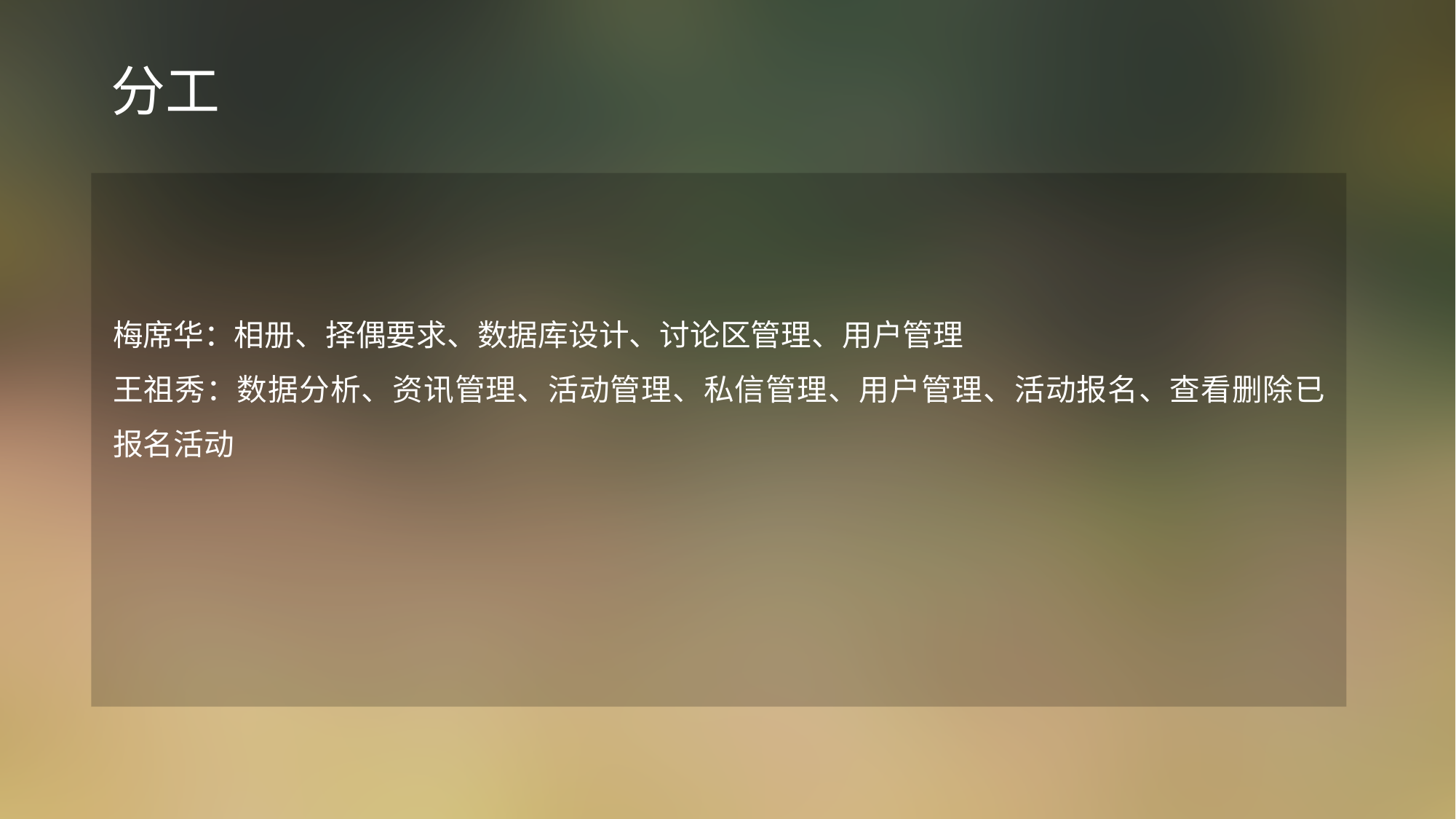

# 分工
梅席华：相册、择偶要求、数据库设计、讨论区管理、用户管理
王祖秀：数据分析、资讯管理、活动管理、私信管理、用户管理、活动报名、查看删除已报名活动